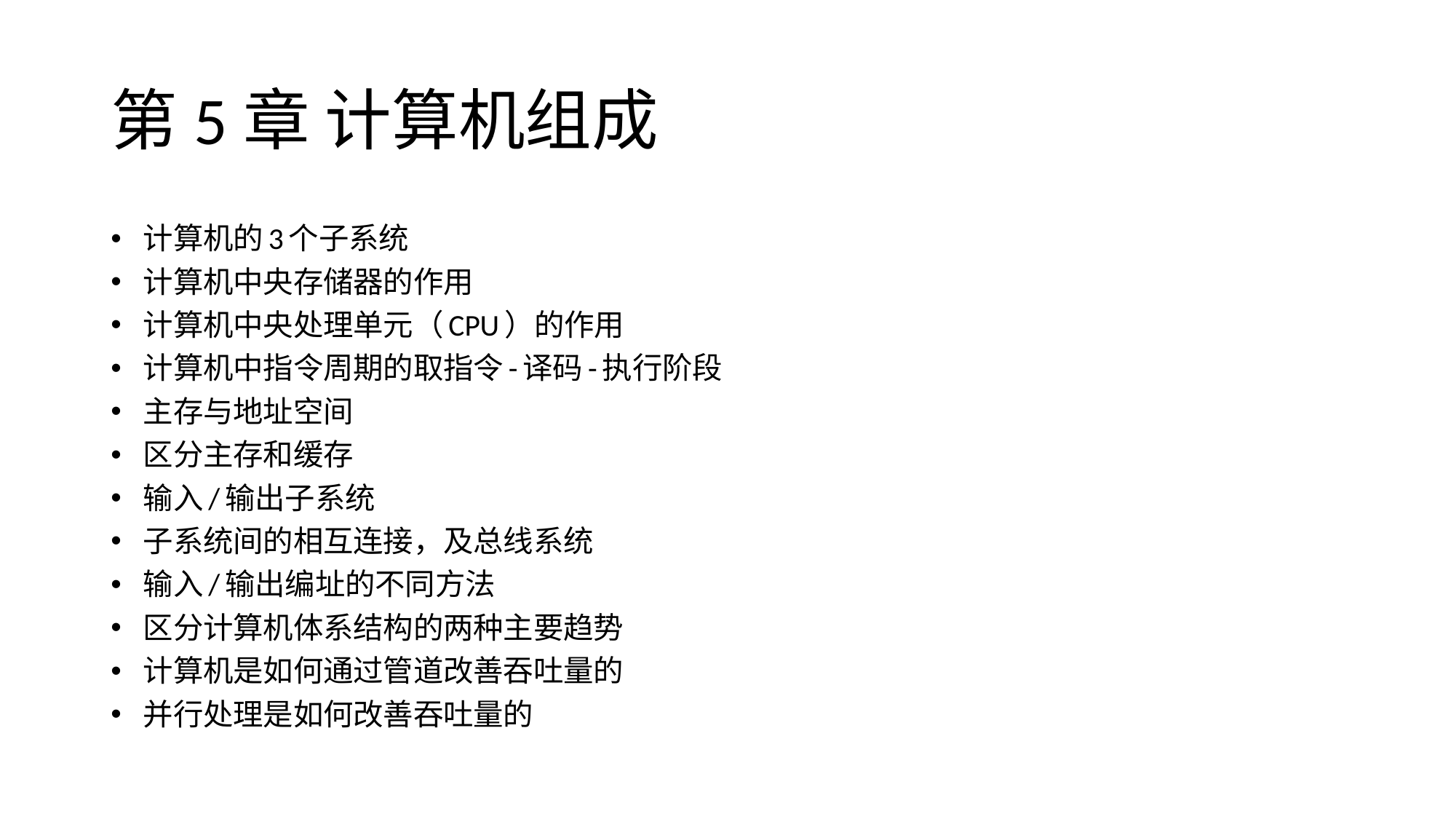

# 第5章 计算机组成
计算机的3个子系统
计算机中央存储器的作用
计算机中央处理单元（CPU）的作用
计算机中指令周期的取指令-译码-执行阶段
主存与地址空间
区分主存和缓存
输入/输出子系统
子系统间的相互连接，及总线系统
输入/输出编址的不同方法
区分计算机体系结构的两种主要趋势
计算机是如何通过管道改善吞吐量的
并行处理是如何改善吞吐量的